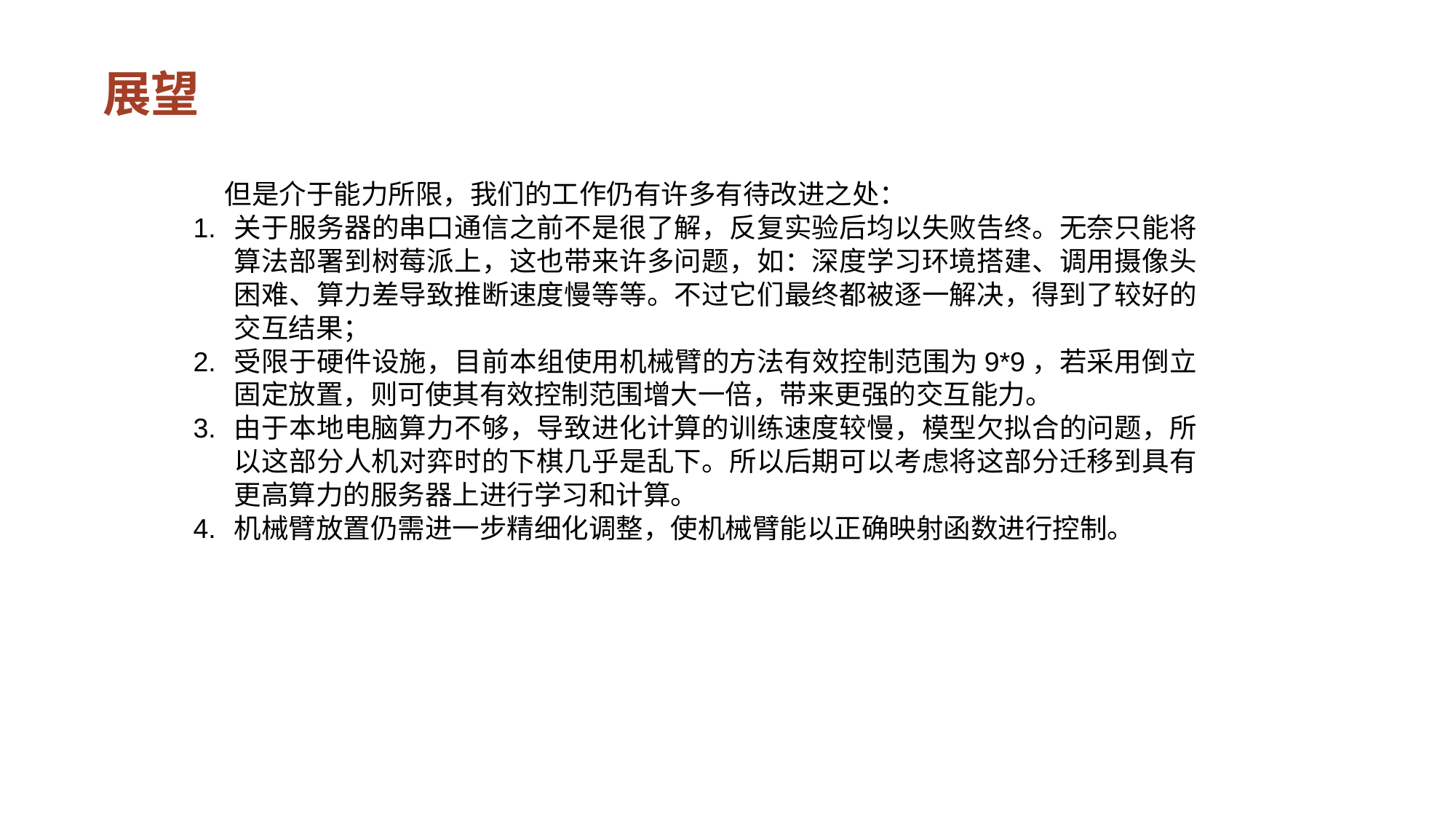

展望
    但是介于能力所限，我们的工作仍有许多有待改进之处：
关于服务器的串口通信之前不是很了解，反复实验后均以失败告终。无奈只能将算法部署到树莓派上，这也带来许多问题，如：深度学习环境搭建、调用摄像头困难、算力差导致推断速度慢等等。不过它们最终都被逐一解决，得到了较好的交互结果；
受限于硬件设施，目前本组使用机械臂的方法有效控制范围为9*9，若采用倒立固定放置，则可使其有效控制范围增大一倍，带来更强的交互能力。
由于本地电脑算力不够，导致进化计算的训练速度较慢，模型欠拟合的问题，所以这部分人机对弈时的下棋几乎是乱下。所以后期可以考虑将这部分迁移到具有更高算力的服务器上进行学习和计算。
机械臂放置仍需进一步精细化调整，使机械臂能以正确映射函数进行控制。